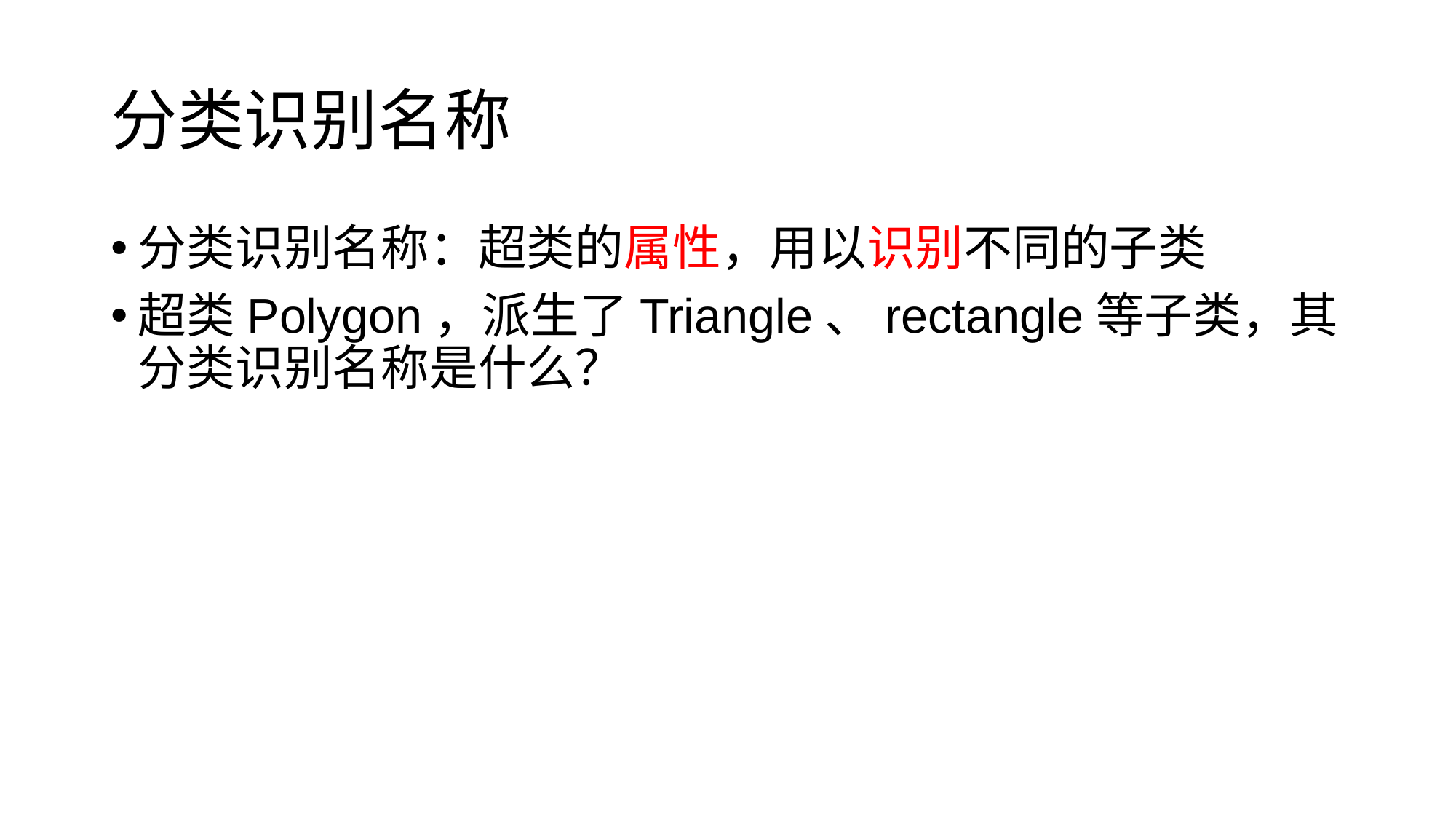

# 分类识别名称
分类识别名称：超类的属性，用以识别不同的子类
超类Polygon，派生了Triangle、rectangle等子类，其分类识别名称是什么？